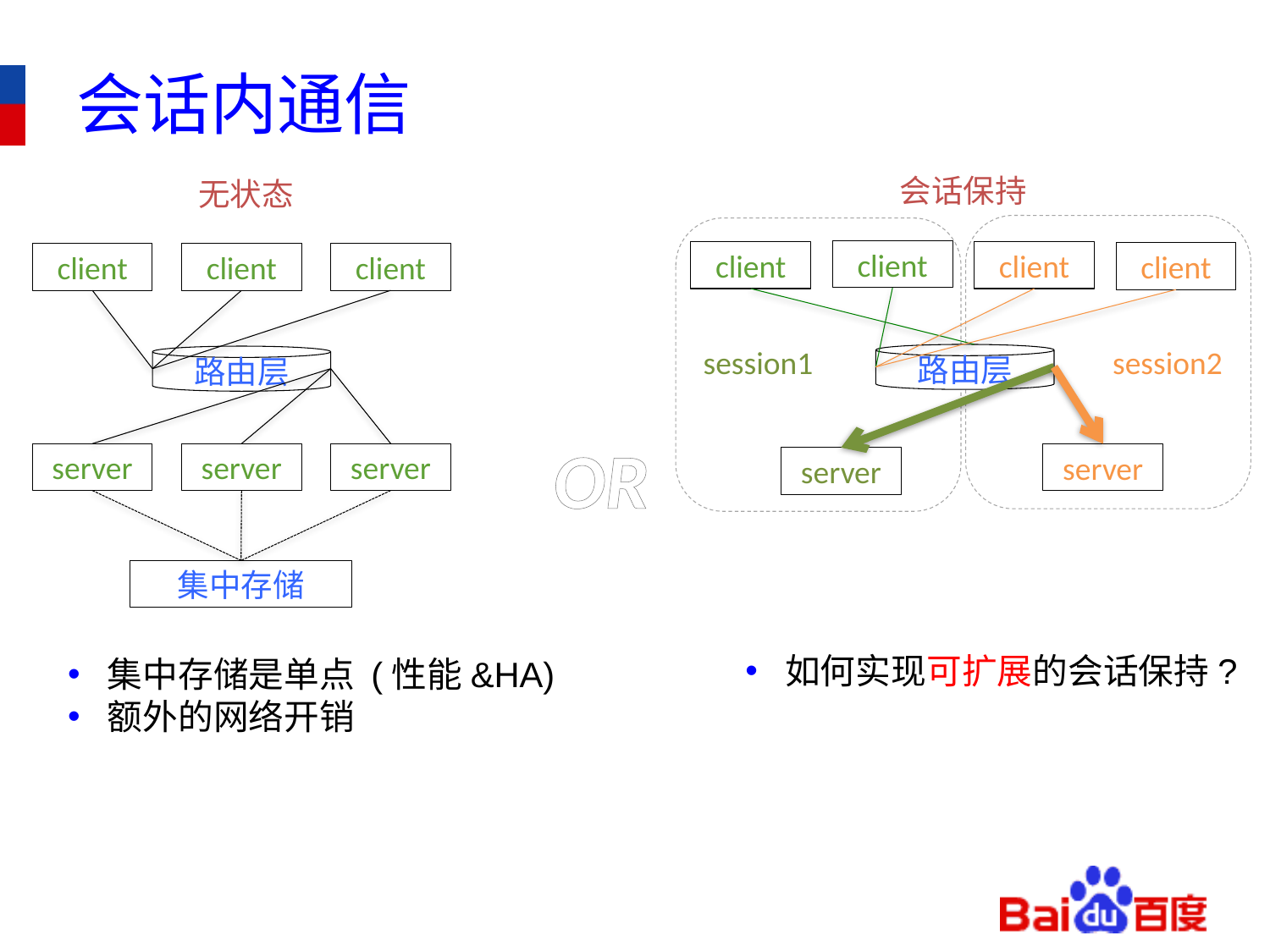

# 会话内通信
会话保持

client
client
client
client
session1
session2
路由层
server
server
如何实现可扩展的会话保持?
无状态
client
client
client
路由层
server
server
server
集中存储
集中存储是单点 (性能&HA)
额外的网络开销
OR